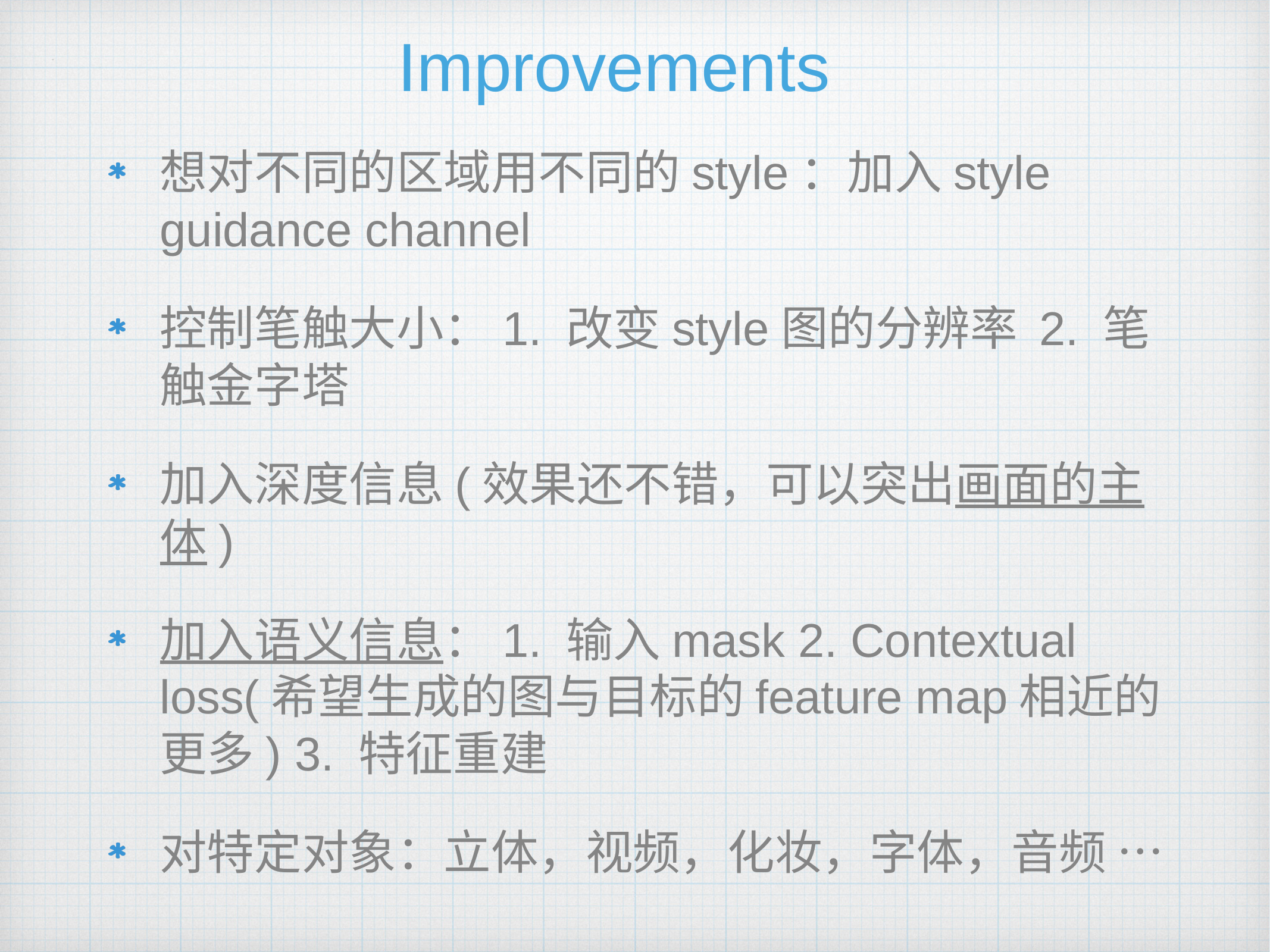

# Improvements
想对不同的区域用不同的style：加入style guidance channel
控制笔触大小：1. 改变style图的分辨率 2. 笔触金字塔
加入深度信息(效果还不错，可以突出画面的主体)
加入语义信息：1. 输入mask 2. Contextual loss(希望生成的图与目标的feature map相近的更多) 3. 特征重建
对特定对象：立体，视频，化妆，字体，音频 …